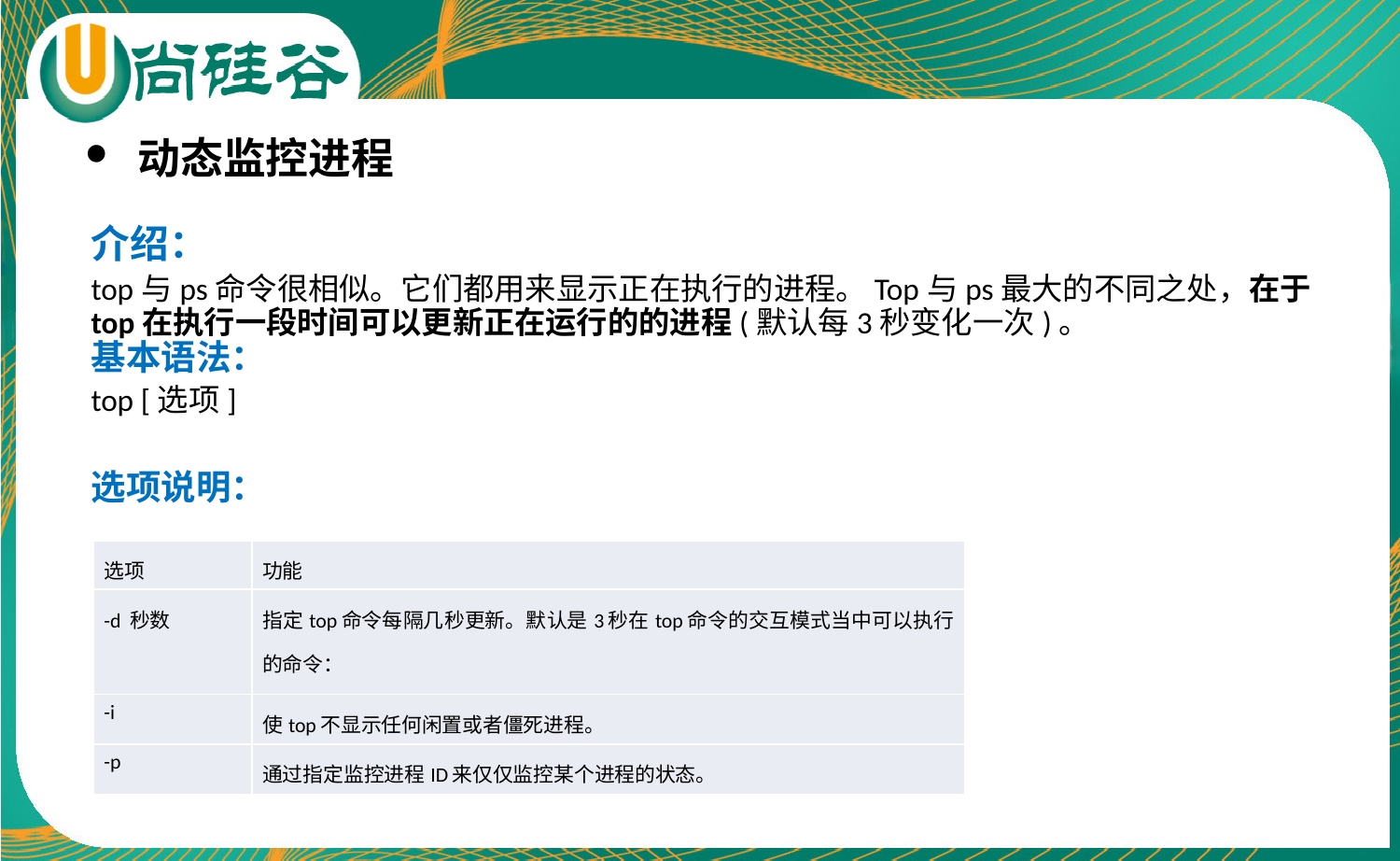

动态监控进程
介绍：
top与ps命令很相似。它们都用来显示正在执行的进程。Top与ps最大的不同之处，在于top在执行一段时间可以更新正在运行的的进程(默认每3秒变化一次)。
基本语法：
top [选项]

选项说明：

| 选项 | 功能 |
| --- | --- |
| -d 秒数 | 指定top命令每隔几秒更新。默认是3秒在top命令的交互模式当中可以执行的命令： |
| -i | 使top不显示任何闲置或者僵死进程。 |
| -p | 通过指定监控进程ID来仅仅监控某个进程的状态。 |